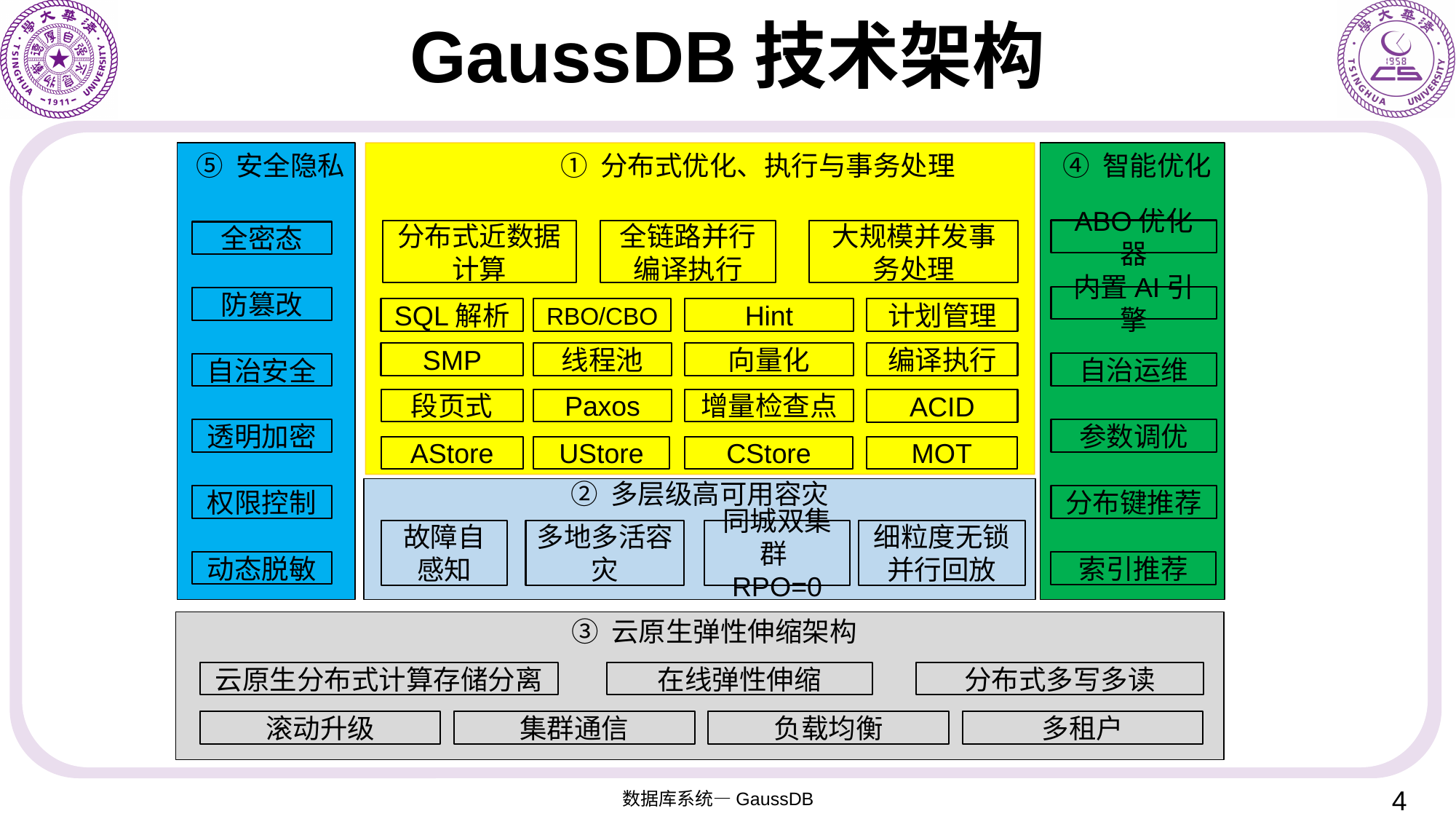

# GaussDB技术架构

⑤ 安全隐私
① 分布式优化、执行与事务处理
④ 智能优化

分布式近数据计算
全链路并行编译执行
大规模并发事务处理
ABO优化器
全密态
内置AI引擎
防篡改
SQL解析
RBO/CBO
Hint
计划管理
SMP
线程池
向量化
编译执行
自治运维
自治安全
段页式
Paxos
增量检查点
ACID
参数调优
透明加密
AStore
UStore
CStore
MOT
② 多层级高可用容灾

权限控制
分布键推荐
故障自感知
多地多活容灾
同城双集群RPO=0
细粒度无锁并行回放
动态脱敏
索引推荐
③ 云原生弹性伸缩架构

云原生分布式计算存储分离
在线弹性伸缩
分布式多写多读
滚动升级
集群通信
负载均衡
多租户
4
数据库系统—GaussDB